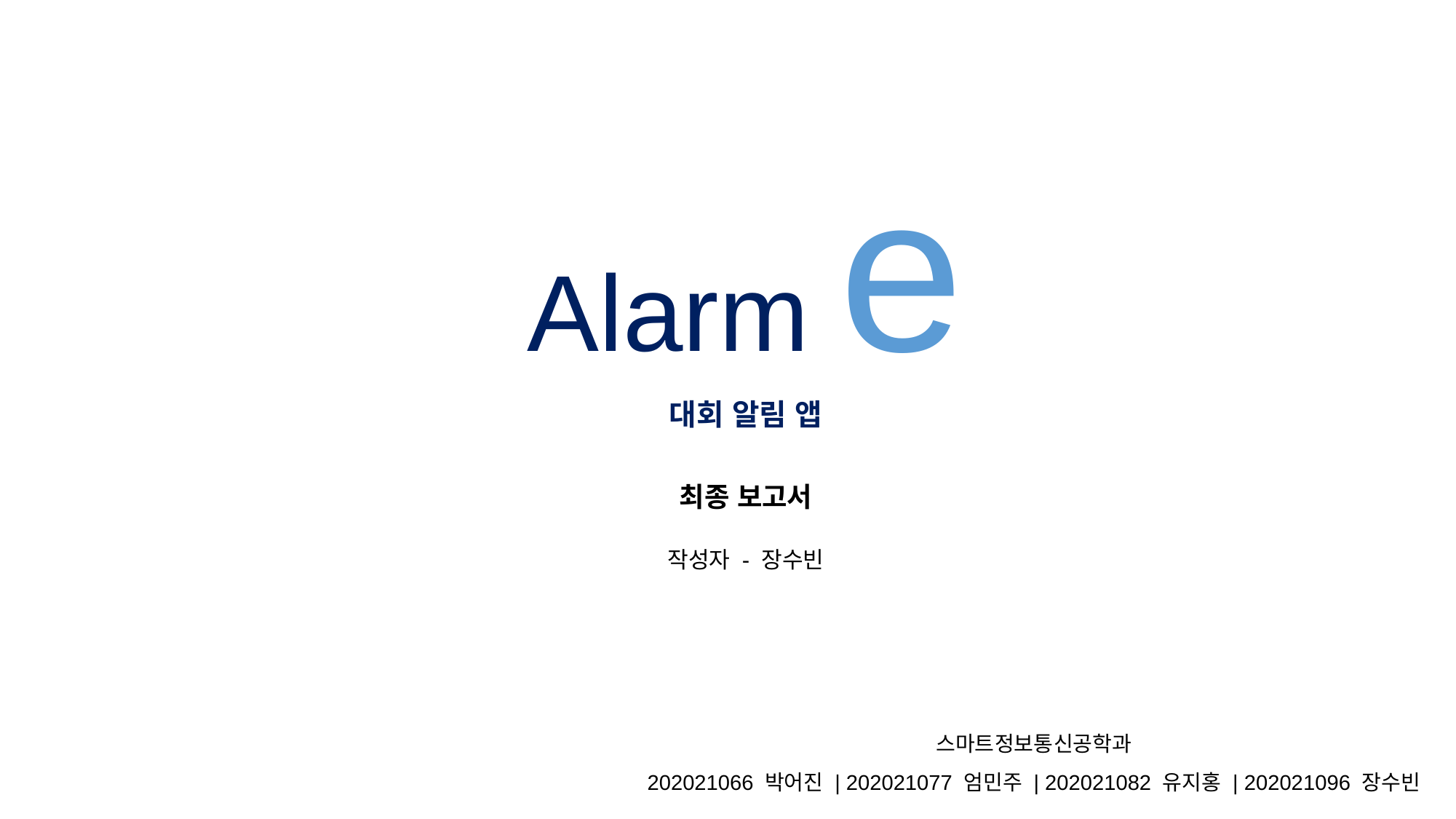

Alarm e
대회 알림 앱
최종 보고서

작성자 - 장수빈
스마트정보통신공학과
202021066 박어진 | 202021077 엄민주 | 202021082 유지홍 | 202021096 장수빈